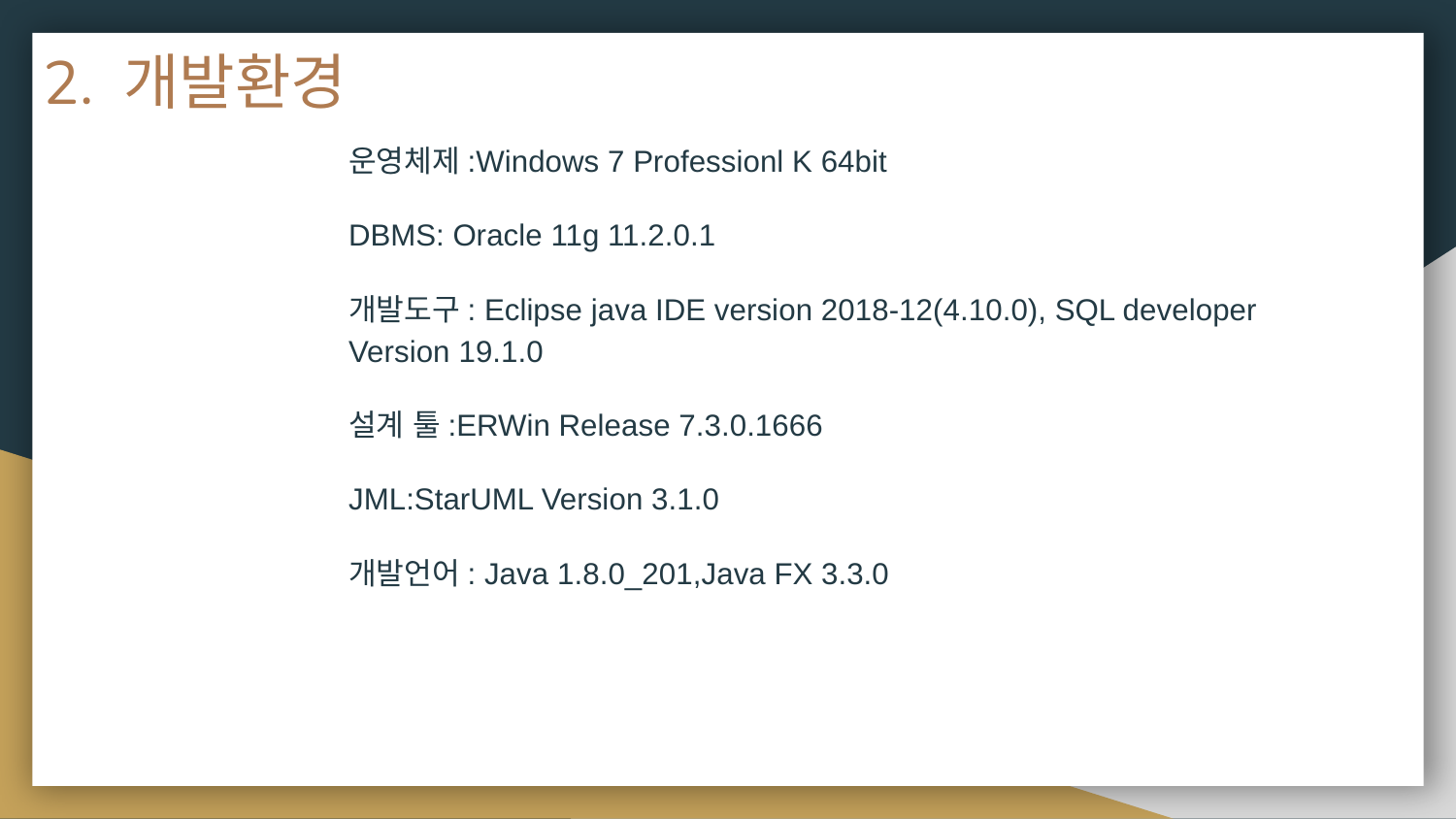

# 2. 개발환경
운영체제:Windows 7 Professionl K 64bit
DBMS: Oracle 11g 11.2.0.1
개발도구: Eclipse java IDE version 2018-12(4.10.0), SQL developer Version 19.1.0
설계 툴:ERWin Release 7.3.0.1666
JML:StarUML Version 3.1.0
개발언어: Java 1.8.0_201,Java FX 3.3.0